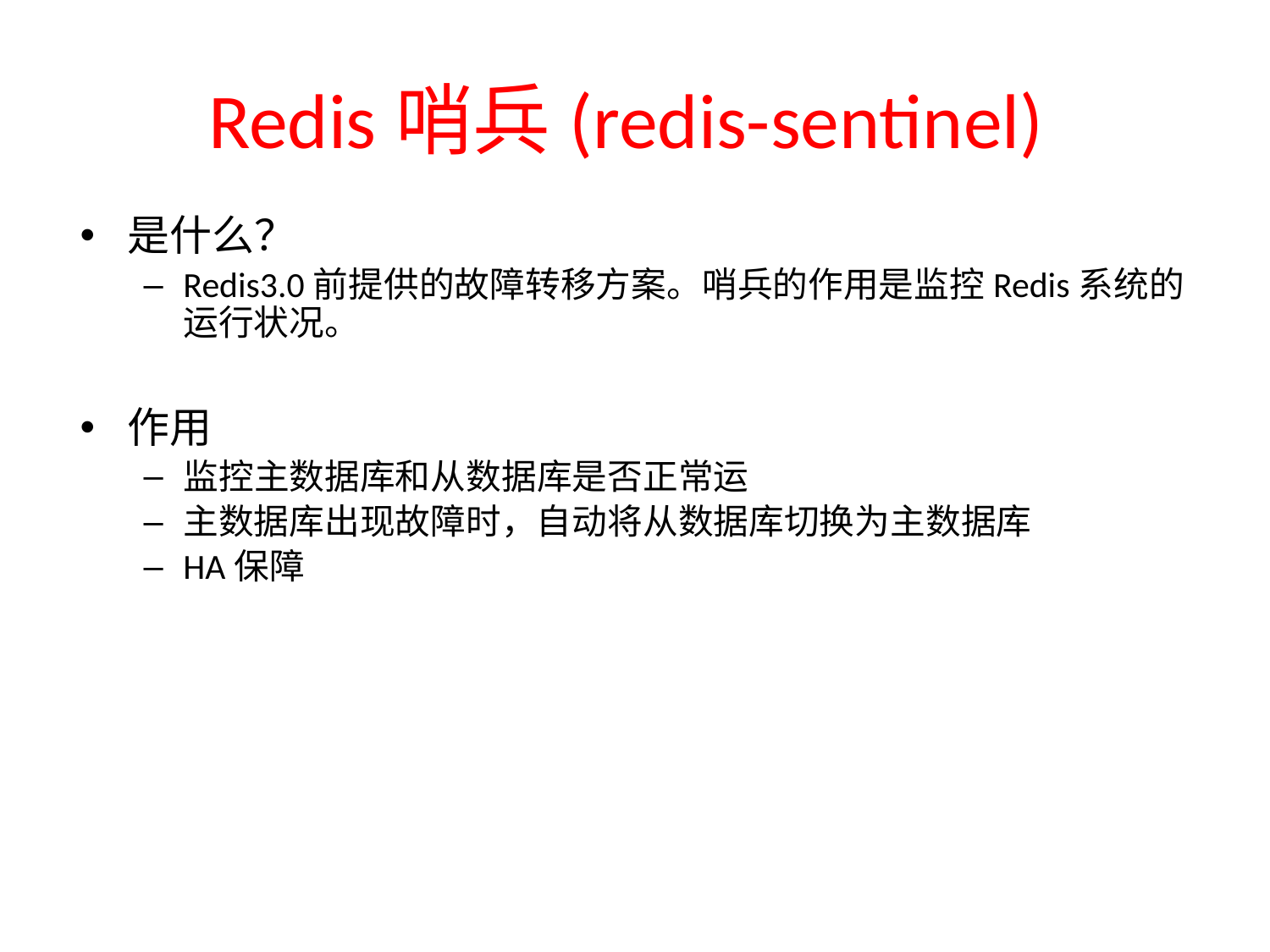

# Redis哨兵(redis-sentinel)
是什么？
Redis3.0前提供的故障转移方案。哨兵的作用是监控Redis系统的运行状况。

作用
监控主数据库和从数据库是否正常运
主数据库出现故障时，自动将从数据库切换为主数据库
HA保障